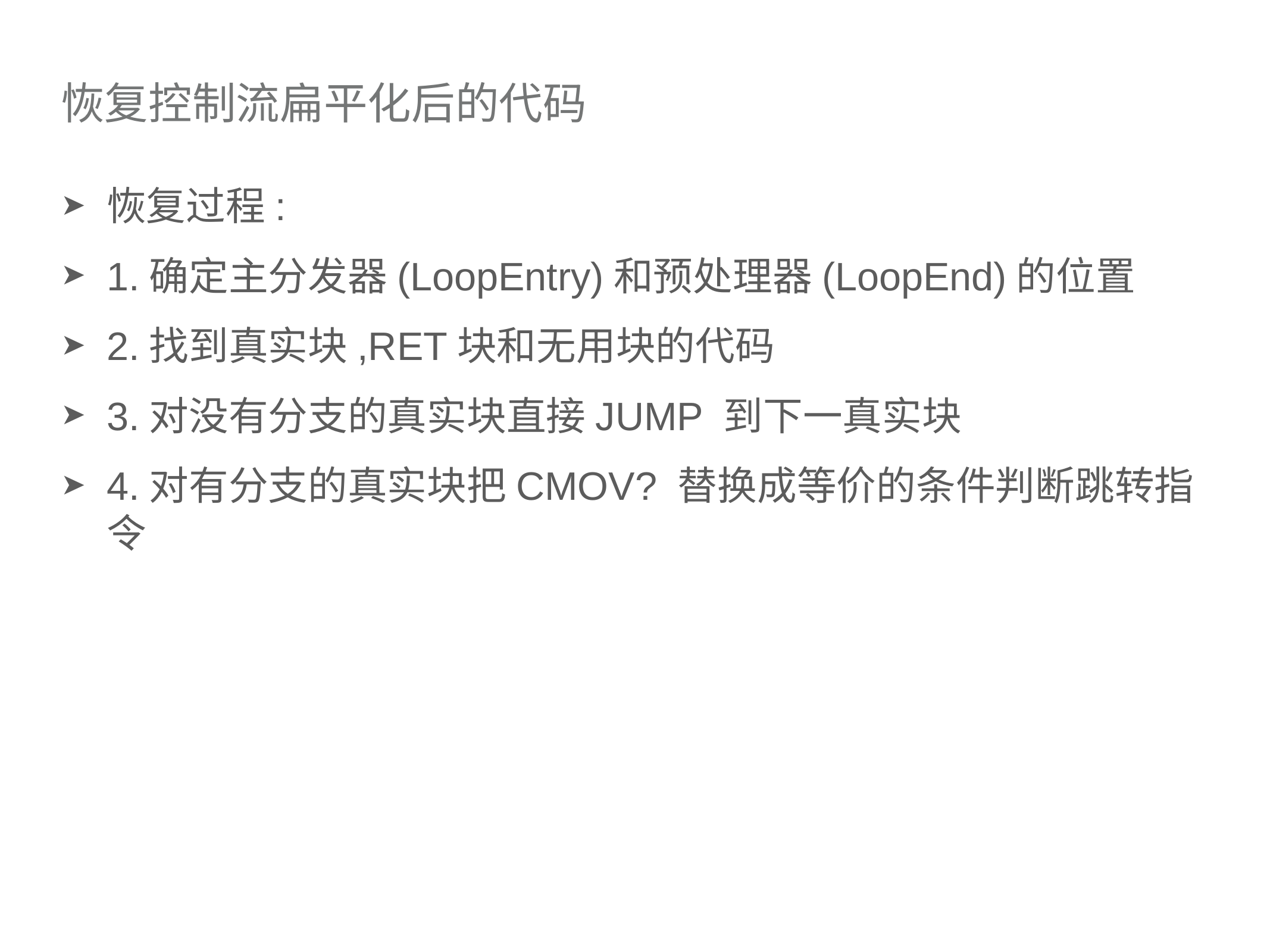

# 恢复控制流扁平化后的代码

恢复过程:
1.确定主分发器(LoopEntry)和预处理器(LoopEnd)的位置
2.找到真实块,RET块和无用块的代码
3.对没有分支的真实块直接JUMP 到下一真实块
4.对有分支的真实块把CMOV? 替换成等价的条件判断跳转指令